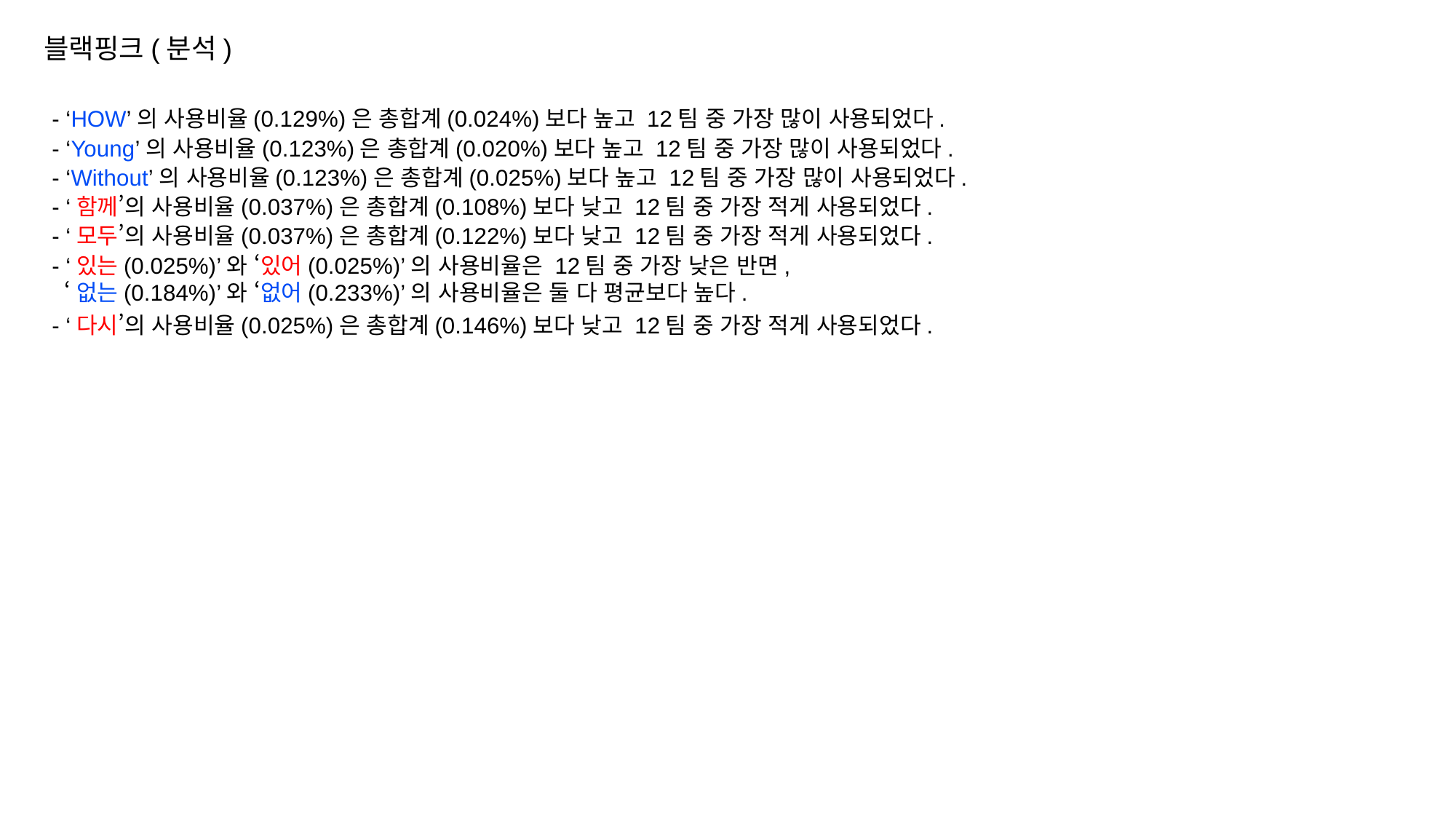

블랙핑크(분석)
- ‘HOW’의 사용비율(0.129%)은 총합계(0.024%)보다 높고 12팀 중 가장 많이 사용되었다.
- ‘Young’의 사용비율(0.123%)은 총합계(0.020%)보다 높고 12팀 중 가장 많이 사용되었다.
- ‘Without’의 사용비율(0.123%)은 총합계(0.025%)보다 높고 12팀 중 가장 많이 사용되었다.
- ‘함께’의 사용비율(0.037%)은 총합계(0.108%)보다 낮고 12팀 중 가장 적게 사용되었다.
- ‘모두’의 사용비율(0.037%)은 총합계(0.122%)보다 낮고 12팀 중 가장 적게 사용되었다.
- ‘있는(0.025%)’와 ‘있어(0.025%)’의 사용비율은 12팀 중 가장 낮은 반면,
  ‘없는(0.184%)’와 ‘없어(0.233%)’의 사용비율은 둘 다 평균보다 높다.
- ‘다시’의 사용비율(0.025%)은 총합계(0.146%)보다 낮고 12팀 중 가장 적게 사용되었다.